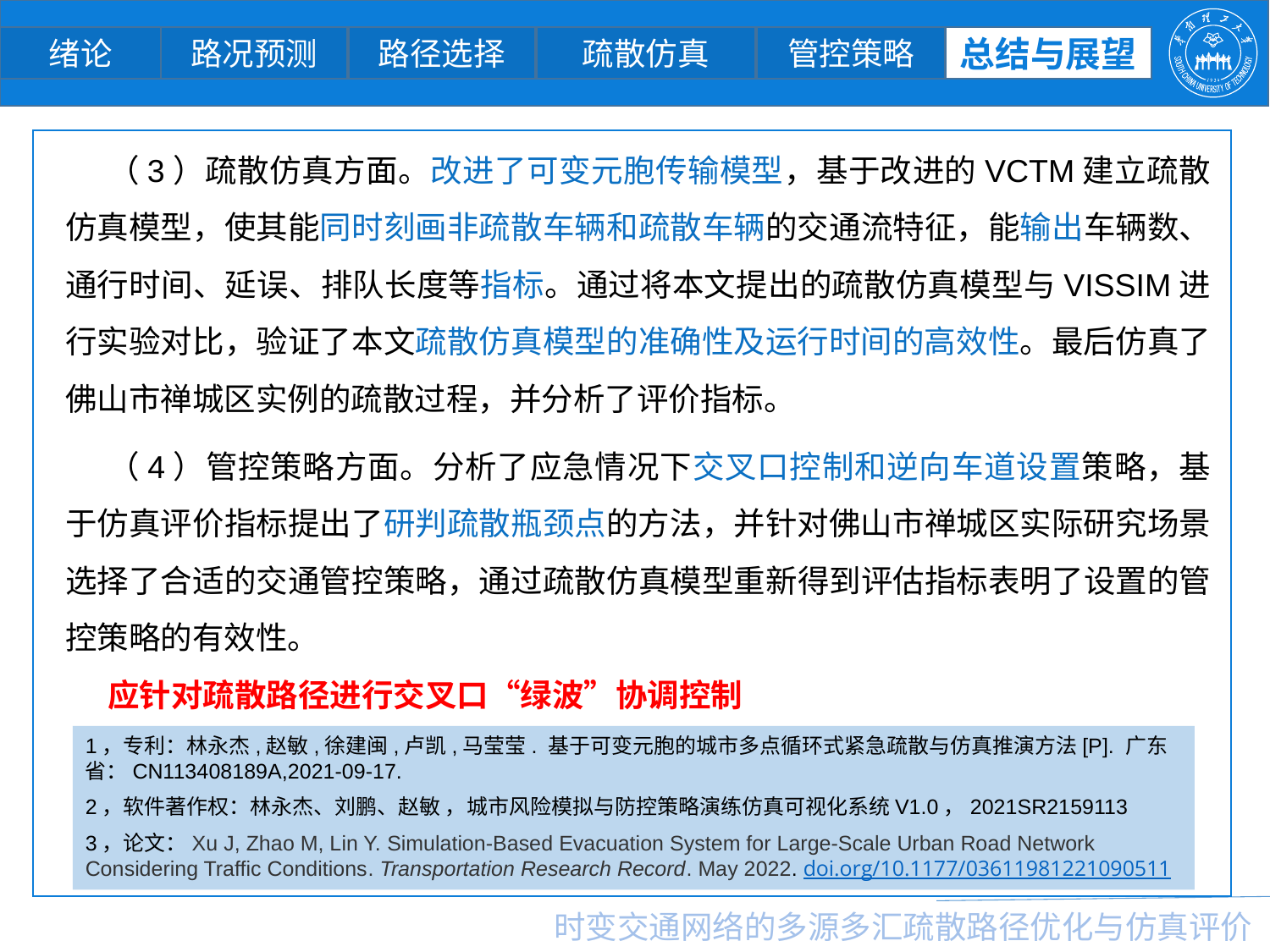

疏散仿真
管控策略
总结与展望
绪论
路况预测
路径选择
（3）疏散仿真方面。改进了可变元胞传输模型，基于改进的VCTM建立疏散仿真模型，使其能同时刻画非疏散车辆和疏散车辆的交通流特征，能输出车辆数、通行时间、延误、排队长度等指标。通过将本文提出的疏散仿真模型与VISSIM进行实验对比，验证了本文疏散仿真模型的准确性及运行时间的高效性。最后仿真了佛山市禅城区实例的疏散过程，并分析了评价指标。
（4）管控策略方面。分析了应急情况下交叉口控制和逆向车道设置策略，基于仿真评价指标提出了研判疏散瓶颈点的方法，并针对佛山市禅城区实际研究场景选择了合适的交通管控策略，通过疏散仿真模型重新得到评估指标表明了设置的管控策略的有效性。
应针对疏散路径进行交叉口“绿波”协调控制

1，专利：林永杰,赵敏,徐建闽,卢凯,马莹莹. 基于可变元胞的城市多点循环式紧急疏散与仿真推演方法[P]. 广东省：CN113408189A,2021-09-17.
2，软件著作权：林永杰、刘鹏、赵敏 ，城市风险模拟与防控策略演练仿真可视化系统V1.0，2021SR2159113
3，论文：Xu J, Zhao M, Lin Y. Simulation-Based Evacuation System for Large-Scale Urban Road Network Considering Traffic Conditions. Transportation Research Record. May 2022. doi.org/10.1177/03611981221090511
时变交通网络的多源多汇疏散路径优化与仿真评价